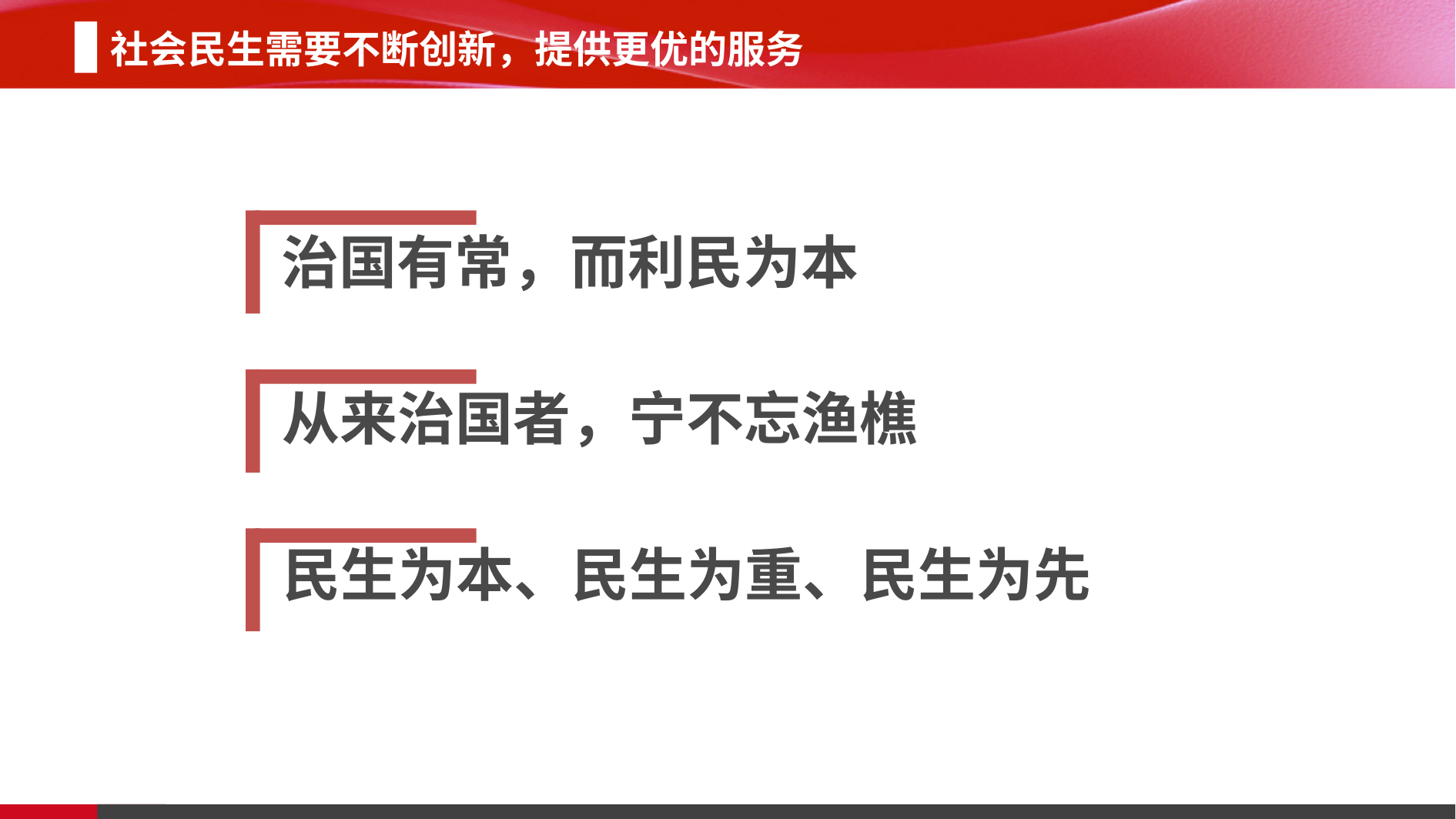

社会民生需要不断创新，提供更优的服务

治国有常，而利民为本

从来治国者，宁不忘渔樵

民生为本、民生为重、民生为先